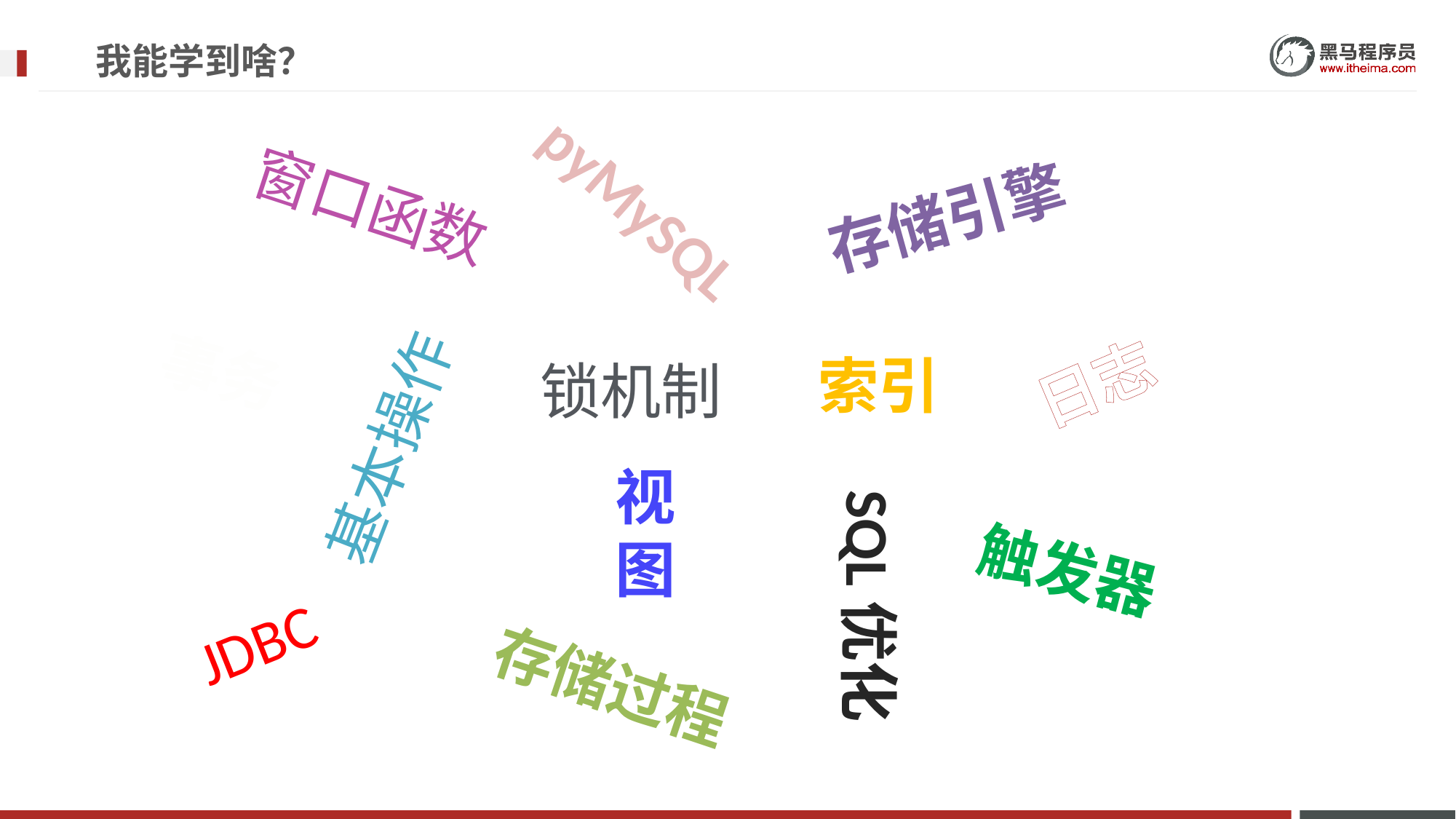

# 我能学到啥？
窗口函数
pyMySQL
存储引擎
事务
日志
索引
锁机制
基本操作
视图
触发器
SQL优化
JDBC
存储过程